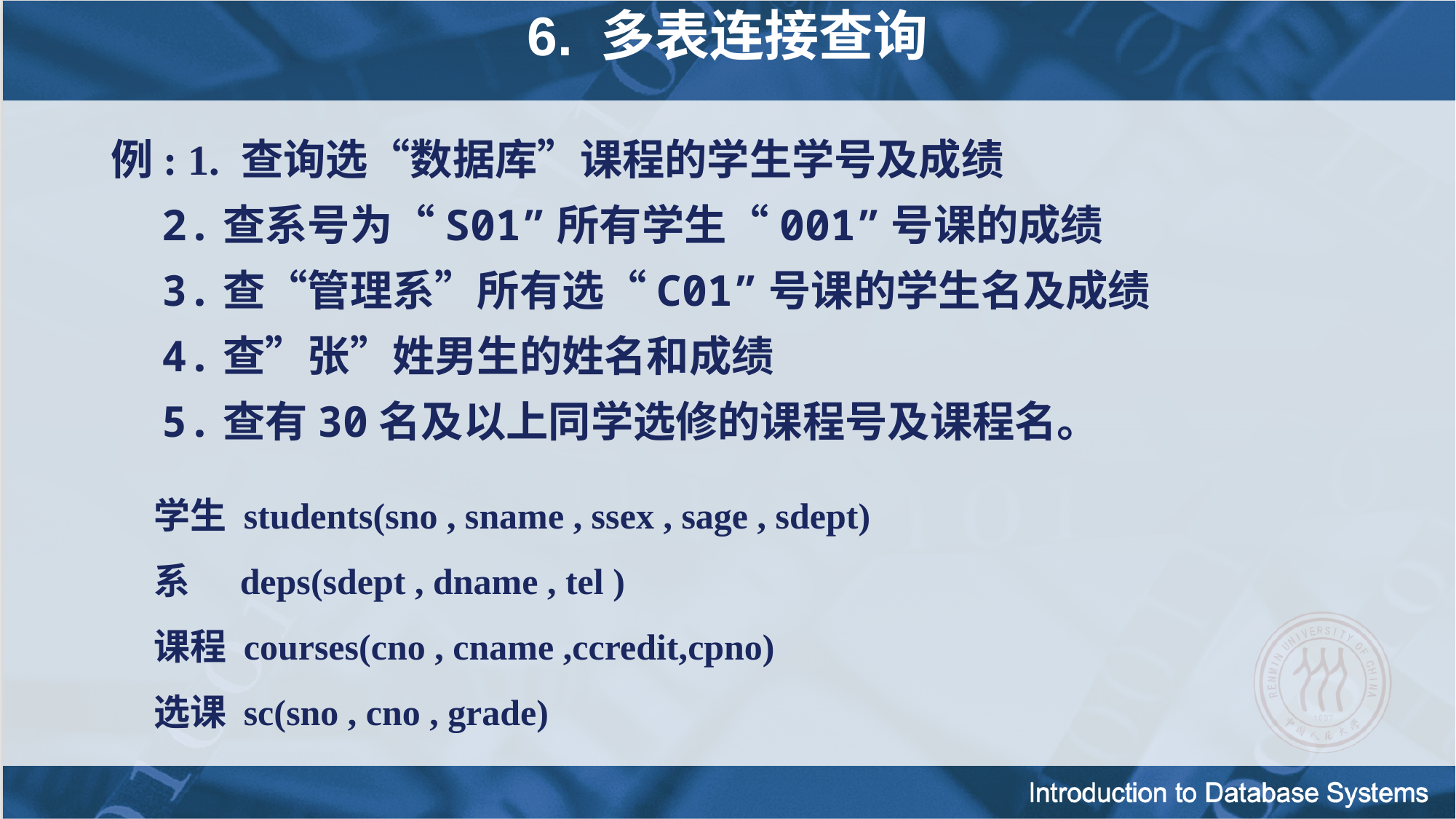

6. 多表连接查询
例: 1. 查询选“数据库”课程的学生学号及成绩
  2.查系号为“S01”所有学生“001”号课的成绩
  3.查“管理系”所有选“C01”号课的学生名及成绩
  4.查”张”姓男生的姓名和成绩
  5.查有30名及以上同学选修的课程号及课程名。

学生 students(sno , sname , ssex , sage , sdept)
系     deps(sdept , dname , tel )
课程 courses(cno , cname ,ccredit,cpno)
选课 sc(sno , cno , grade)